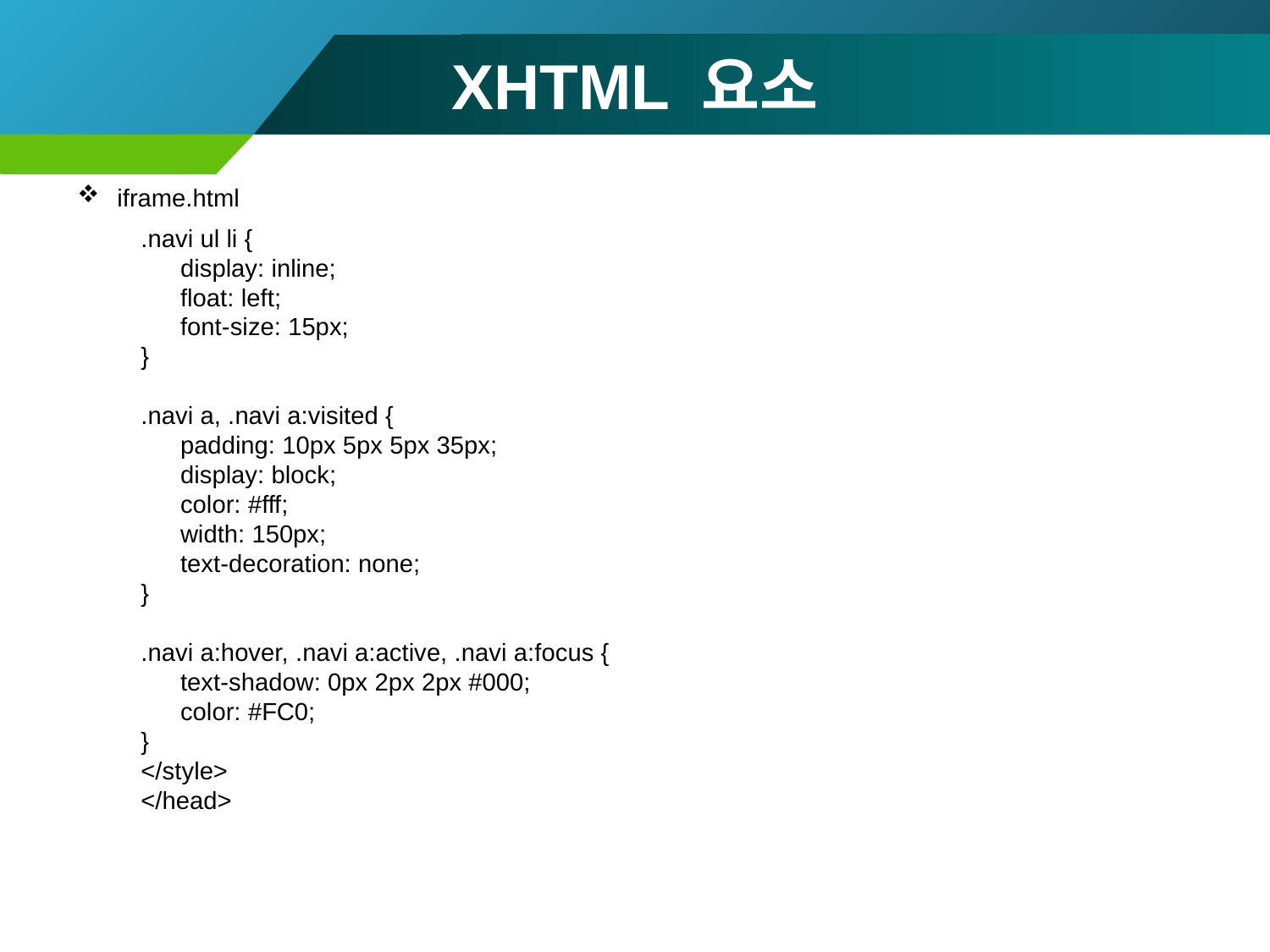

# XHTML 요소
iframe.html
.navi ul li {
	display: inline;
	float: left;
	font-size: 15px;
}

.navi a, .navi a:visited {
	padding: 10px 5px 5px 35px;
	display: block;
	color: #fff;
	width: 150px;
	text-decoration: none;
}

.navi a:hover, .navi a:active, .navi a:focus {
	text-shadow: 0px 2px 2px #000;
	color: #FC0;
}
</style>
</head>
140